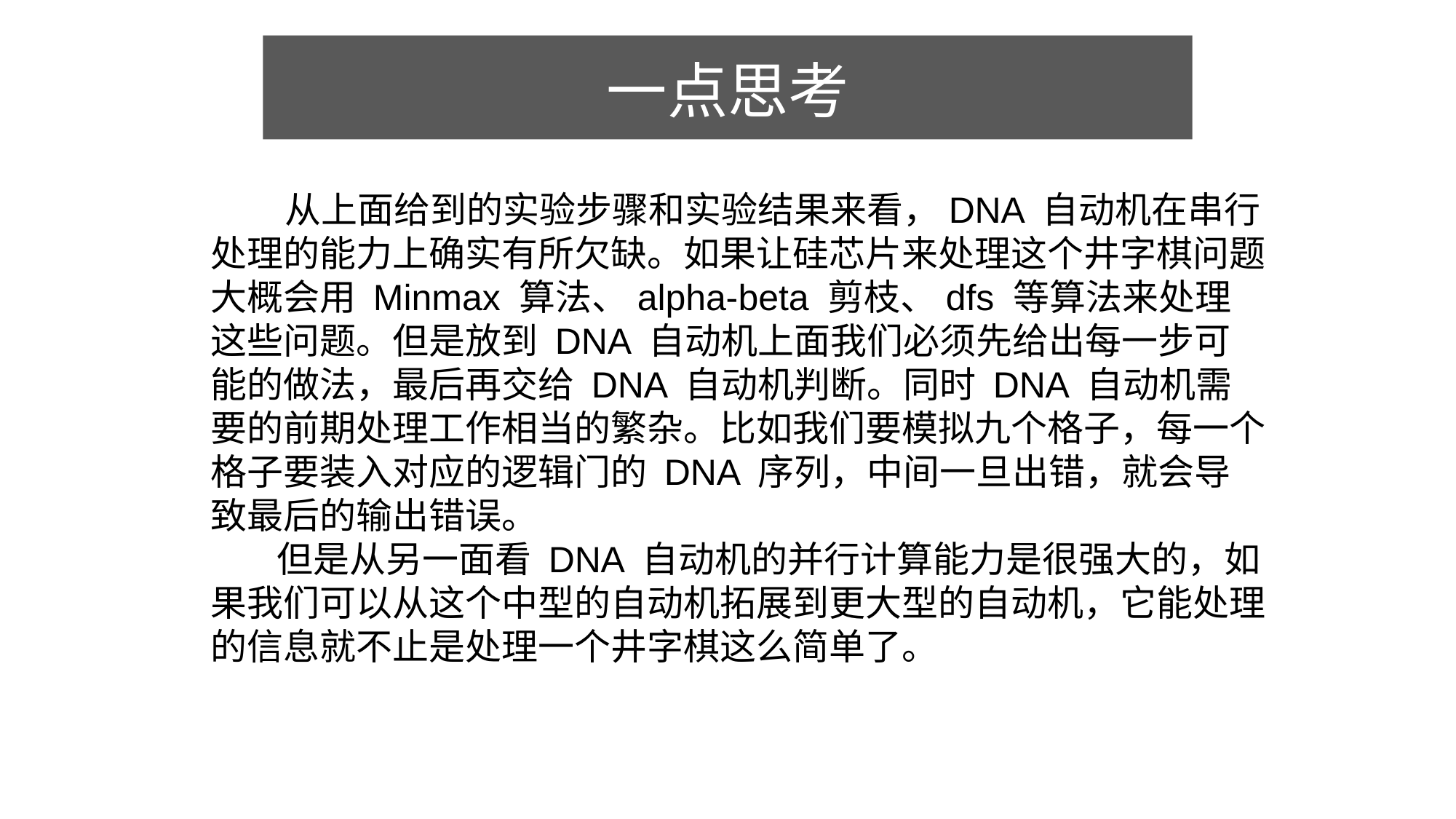

一点思考
        从上面给到的实验步骤和实验结果来看，DNA 自动机在串行处理的能力上确实有所欠缺。如果让硅芯片来处理这个井字棋问题大概会用 Minmax 算法、alpha-beta 剪枝、dfs 等算法来处理这些问题。但是放到 DNA 自动机上面我们必须先给出每一步可能的做法，最后再交给 DNA 自动机判断。同时 DNA 自动机需要的前期处理工作相当的繁杂。比如我们要模拟九个格子，每一个格子要装入对应的逻辑门的 DNA 序列，中间一旦出错，就会导致最后的输出错误。
       但是从另一面看 DNA 自动机的并行计算能力是很强大的，如果我们可以从这个中型的自动机拓展到更大型的自动机，它能处理的信息就不止是处理一个井字棋这么简单了。